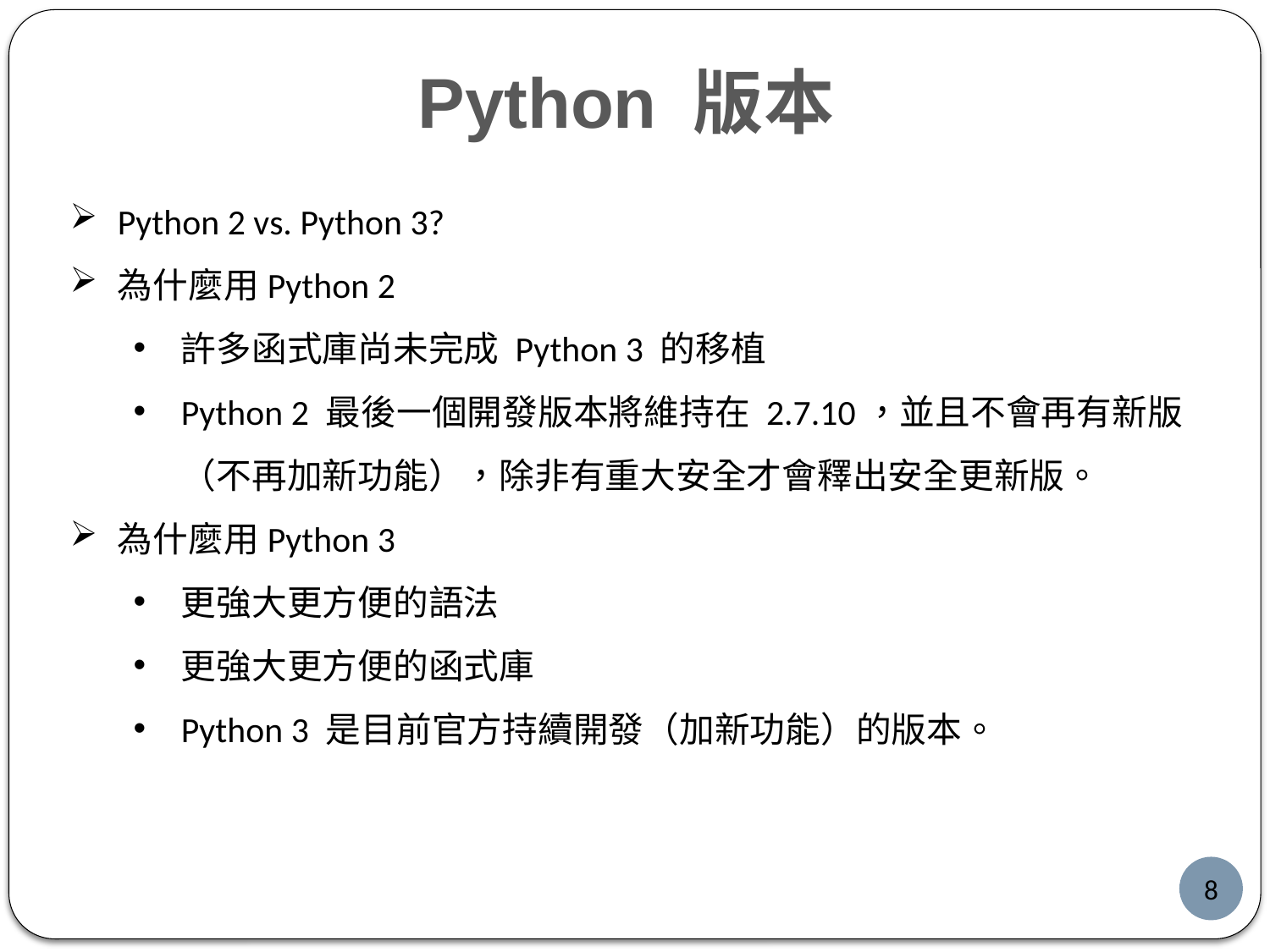

# Python 版本
Python 2 vs. Python 3?
為什麼用Python 2
許多函式庫尚未完成 Python 3 的移植
Python 2 最後一個開發版本將維持在 2.7.10，並且不會再有新版（不再加新功能），除非有重大安全才會釋出安全更新版。
為什麼用Python 3
更強大更方便的語法
更強大更方便的函式庫
Python 3 是目前官方持續開發（加新功能）的版本。

8